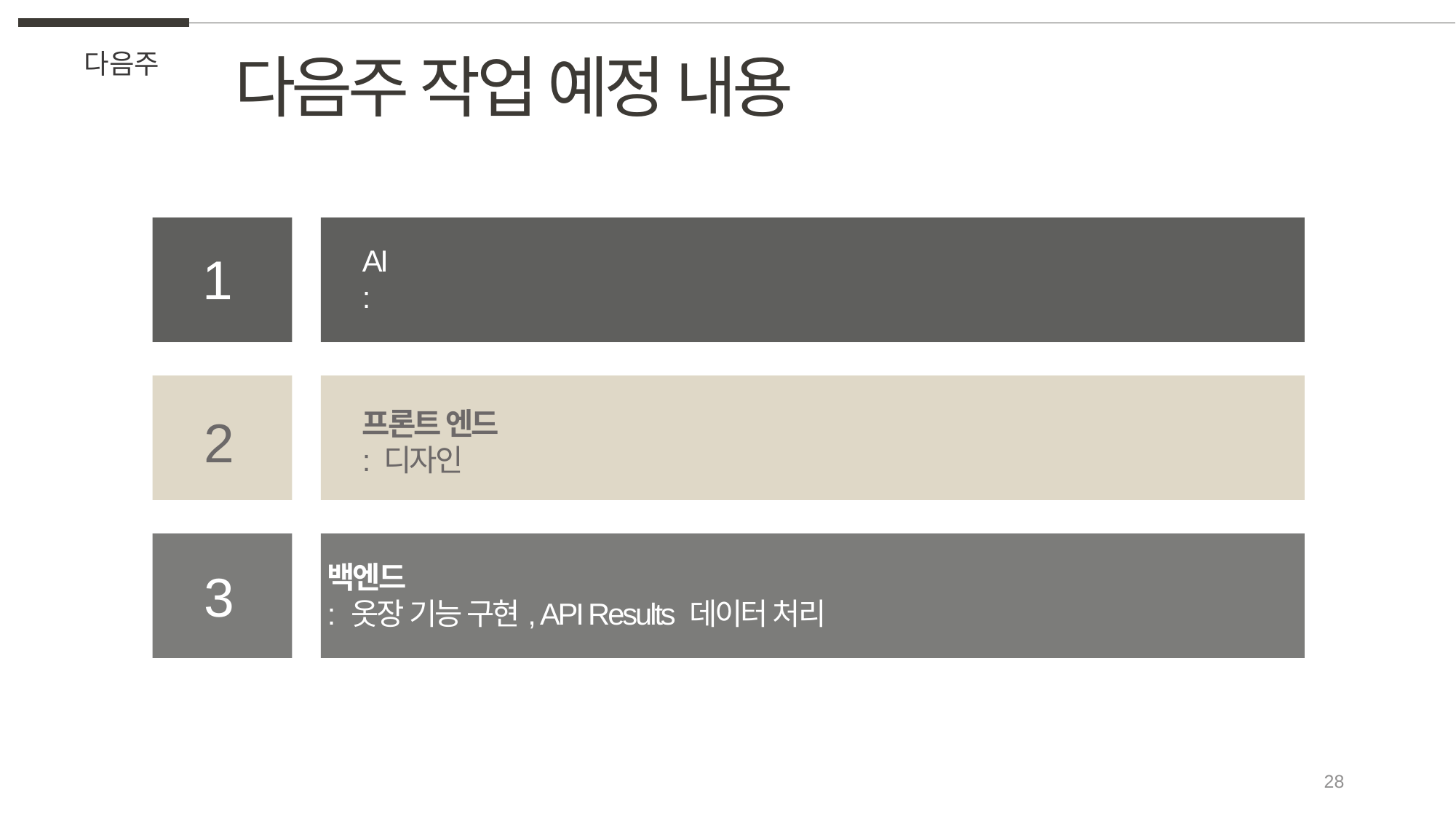

다음주 작업 예정 내용
다음주

AI
:
1

프론트 엔드
: 디자인
2

백엔드
: 옷장 기능 구현, API Results 데이터 처리
3
28